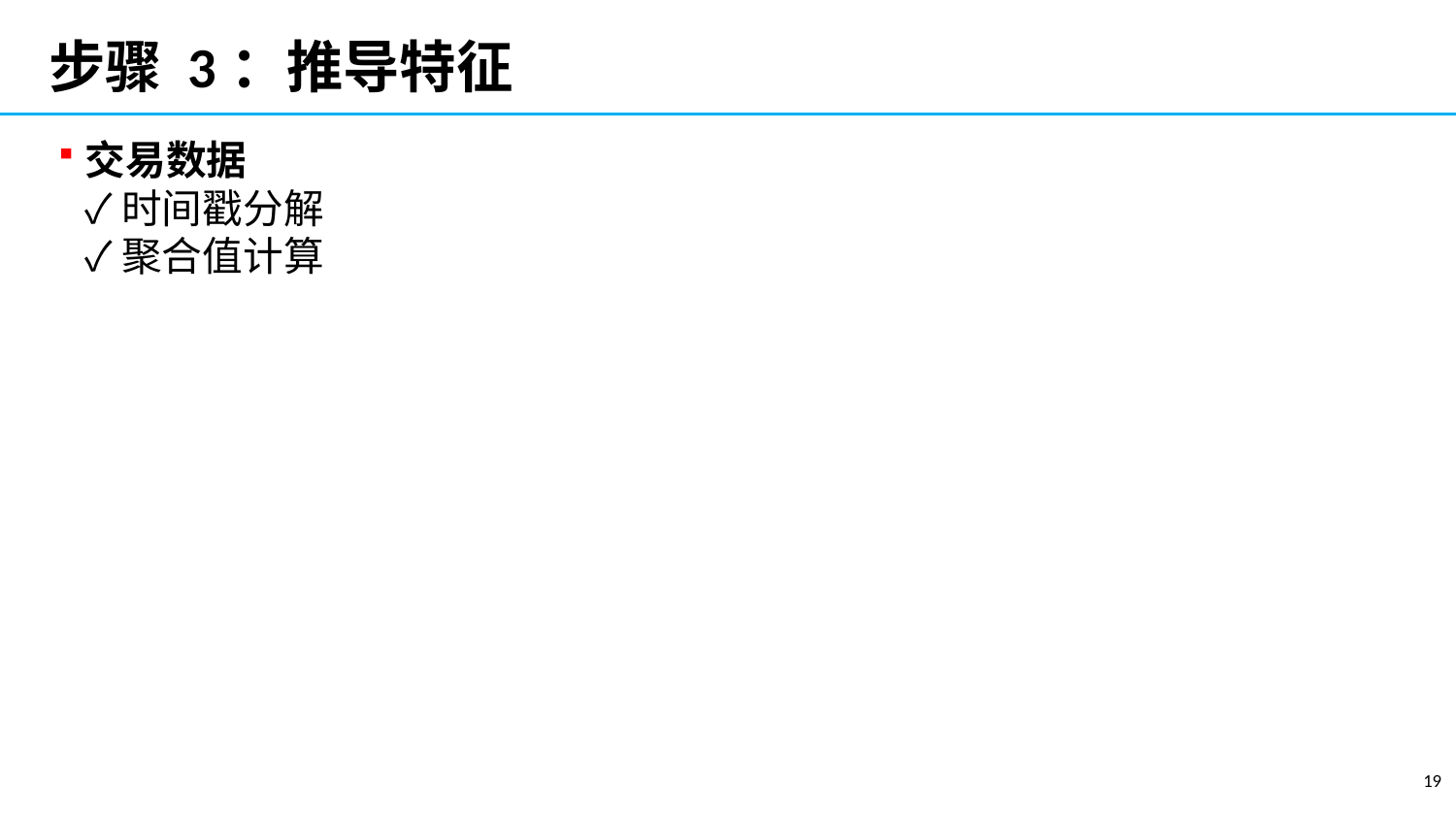

# 步骤 3：推导特征

交易数据
✓ 时间戳分解
✓ 聚合值计算
19